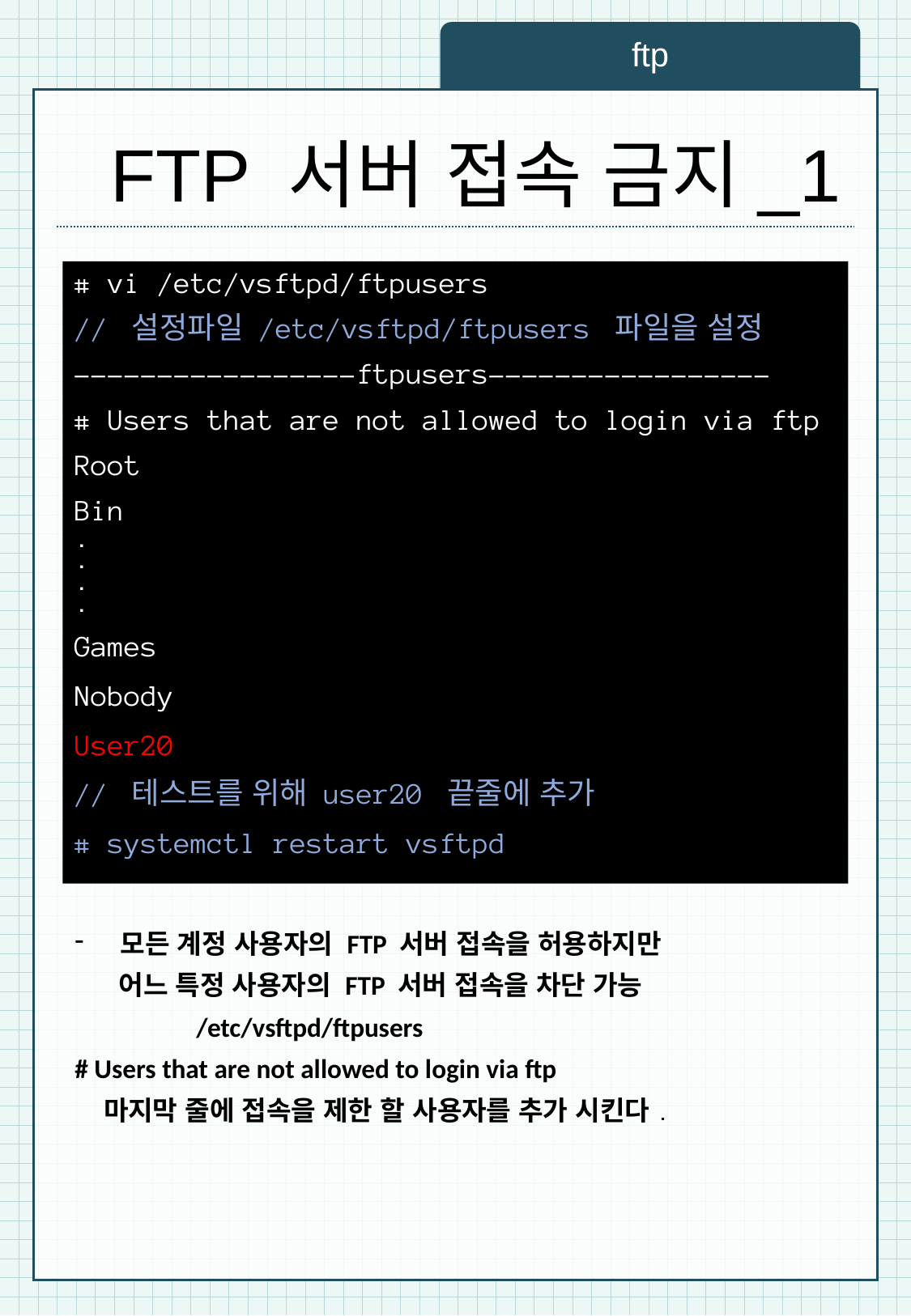

ftp

FTP 서버 접속 금지_1
# vi /etc/vsftpd/ftpusers
// 설정파일 /etc/vsftpd/ftpusers 파일을 설정
-----------------ftpusers-----------------
# Users that are not allowed to login via ftp
Root
Bin
.
.
.
.
Games
Nobody
User20
// 테스트를 위해 user20 끝줄에 추가
# systemctl restart vsftpd
모든 계정 사용자의 FTP 서버 접속을 허용하지만
     어느 특정 사용자의 FTP 서버 접속을 차단 가능
	/etc/vsftpd/ftpusers
# Users that are not allowed to login via ftp
   마지막 줄에 접속을 제한 할 사용자를 추가 시킨다.